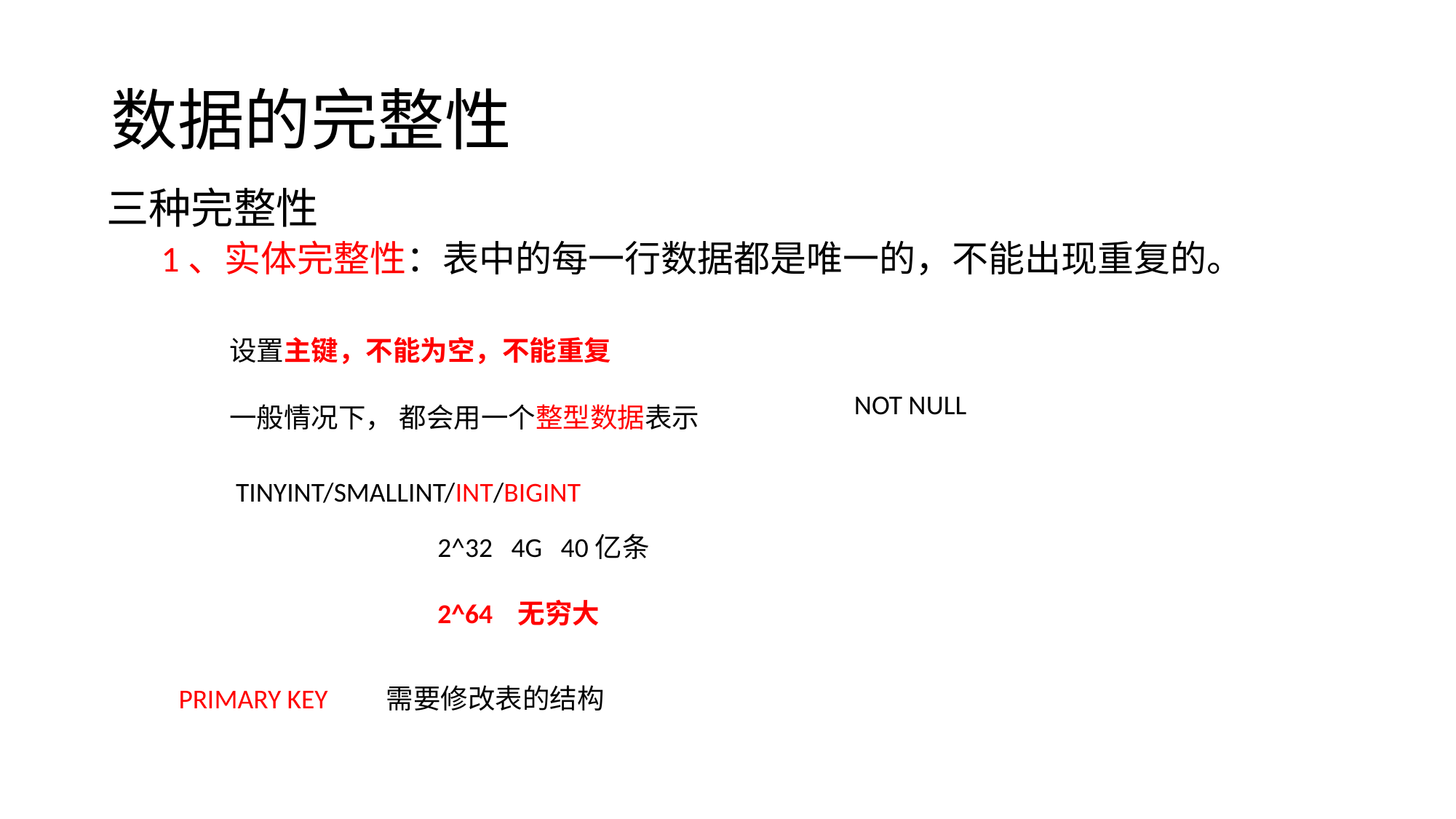

# 数据的完整性
三种完整性
1、实体完整性：表中的每一行数据都是唯一的，不能出现重复的。

设置主键，不能为空，不能重复
NOT NULL
一般情况下， 都会用一个整型数据表示
TINYINT/SMALLINT/INT/BIGINT
2^32   4G   40亿条
2^64   无穷大
PRIMARY KEY
需要修改表的结构